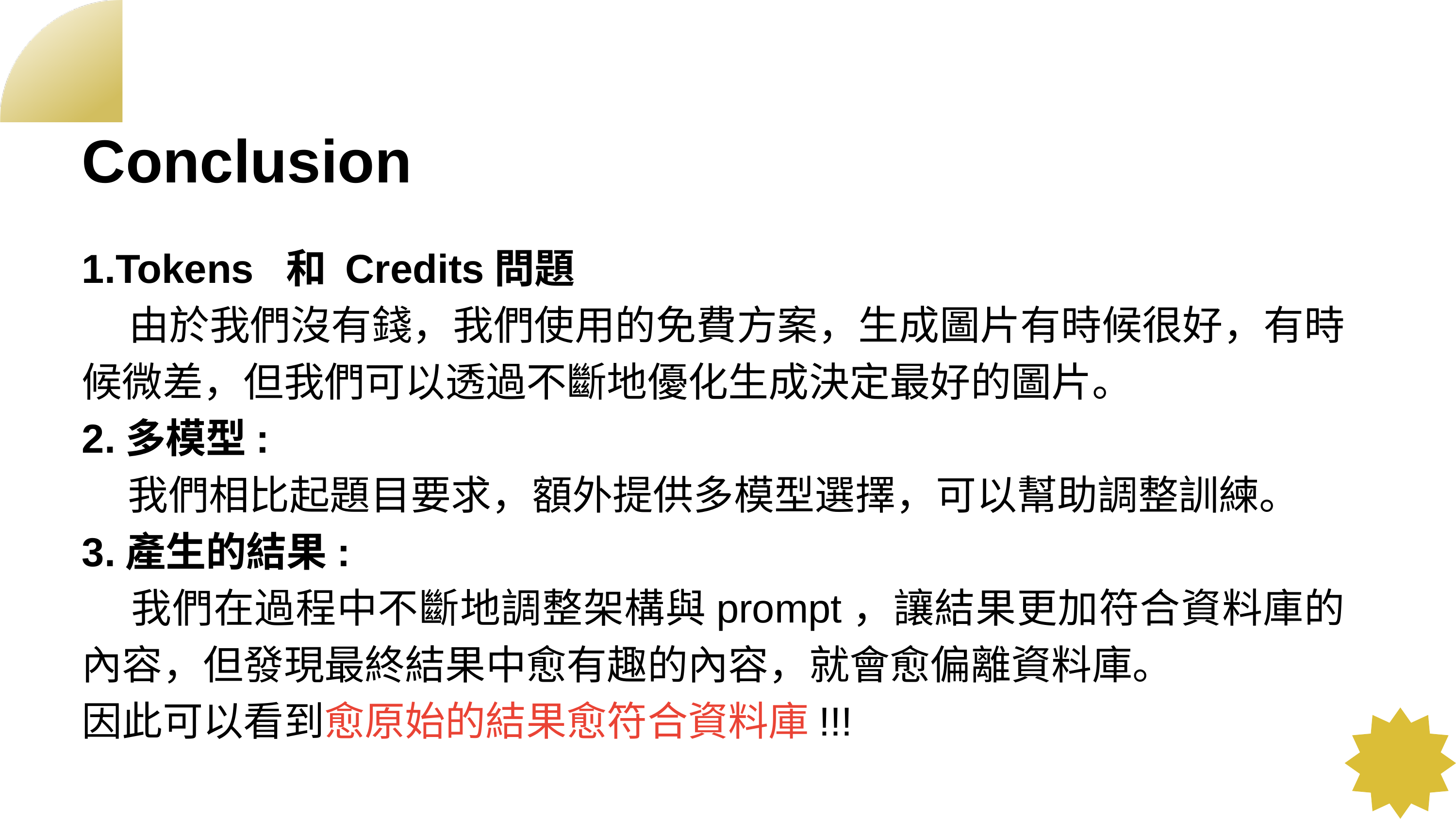

Conclusion
1.Tokens  和 Credits問題
    由於我們沒有錢，我們使用的免費方案，生成圖片有時候很好，有時候微差，但我們可以透過不斷地優化生成決定最好的圖片。
2.多模型:
    我們相比起題目要求，額外提供多模型選擇，可以幫助調整訓練。
3.產生的結果:
    我們在過程中不斷地調整架構與prompt，讓結果更加符合資料庫的內容，但發現最終結果中愈有趣的內容，就會愈偏離資料庫。
因此可以看到愈原始的結果愈符合資料庫!!!